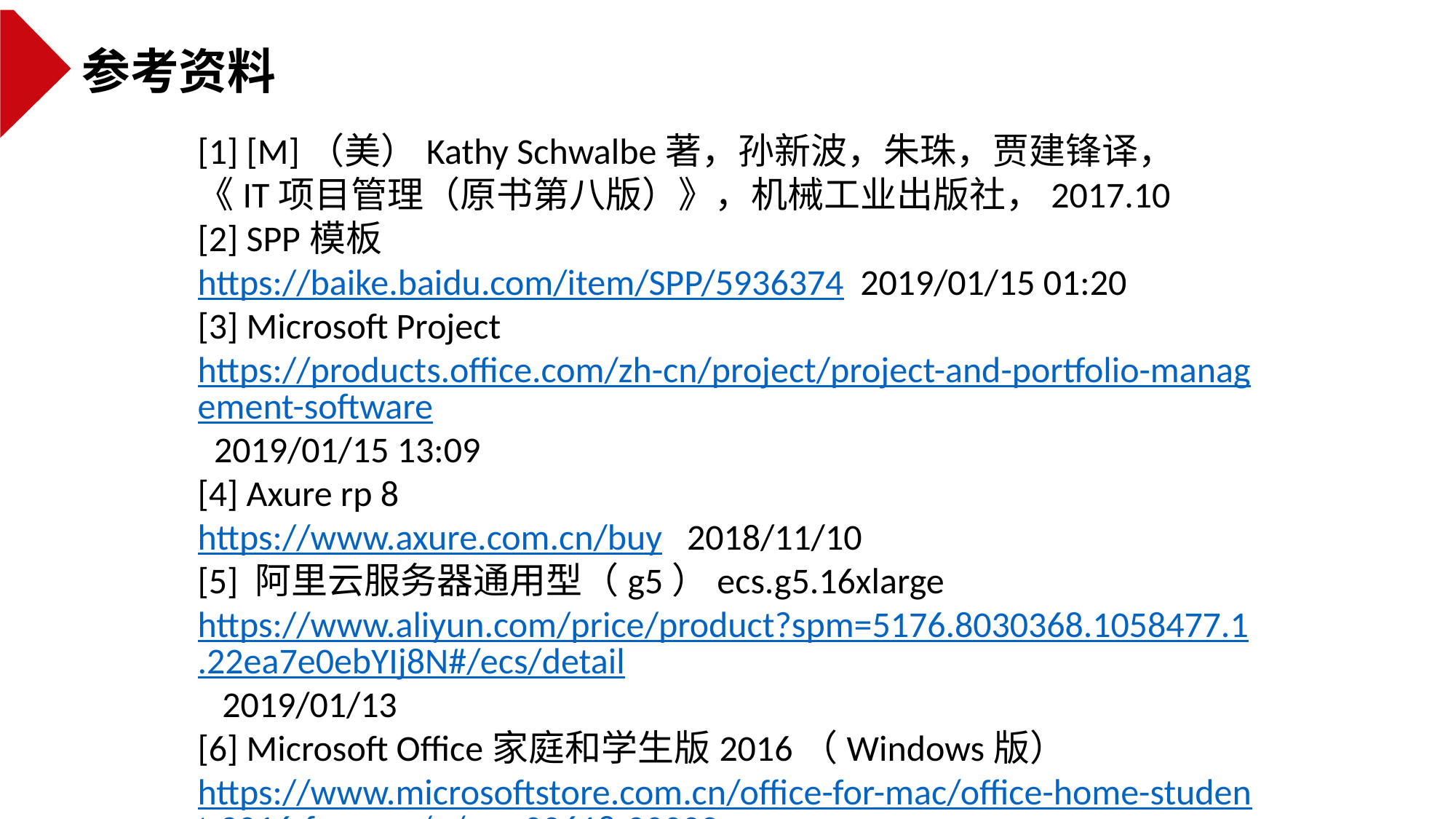

参考资料
[1] [M]（美）Kathy Schwalbe著，孙新波，朱珠，贾建锋译，
《IT项目管理（原书第八版）》，机械工业出版社，2017.10
[2] SPP模板
https://baike.baidu.com/item/SPP/5936374  2019/01/15 01:20
[3] Microsoft Project
https://products.office.com/zh-cn/project/project-and-portfolio-management-software  2019/01/15 13:09
[4] Axure rp 8
https://www.axure.com.cn/buy   2018/11/10
[5] 阿里云服务器通用型（g5）ecs.g5.16xlarge
https://www.aliyun.com/price/product?spm=5176.8030368.1058477.1.22ea7e0ebYIj8N#/ecs/detail   2019/01/13
[6] Microsoft Office家庭和学生版2016（Windows版）
https://www.microsoftstore.com.cn/office-for-mac/office-home-student-2016-for-mac/p/gza-00618-00000 2018/11/10